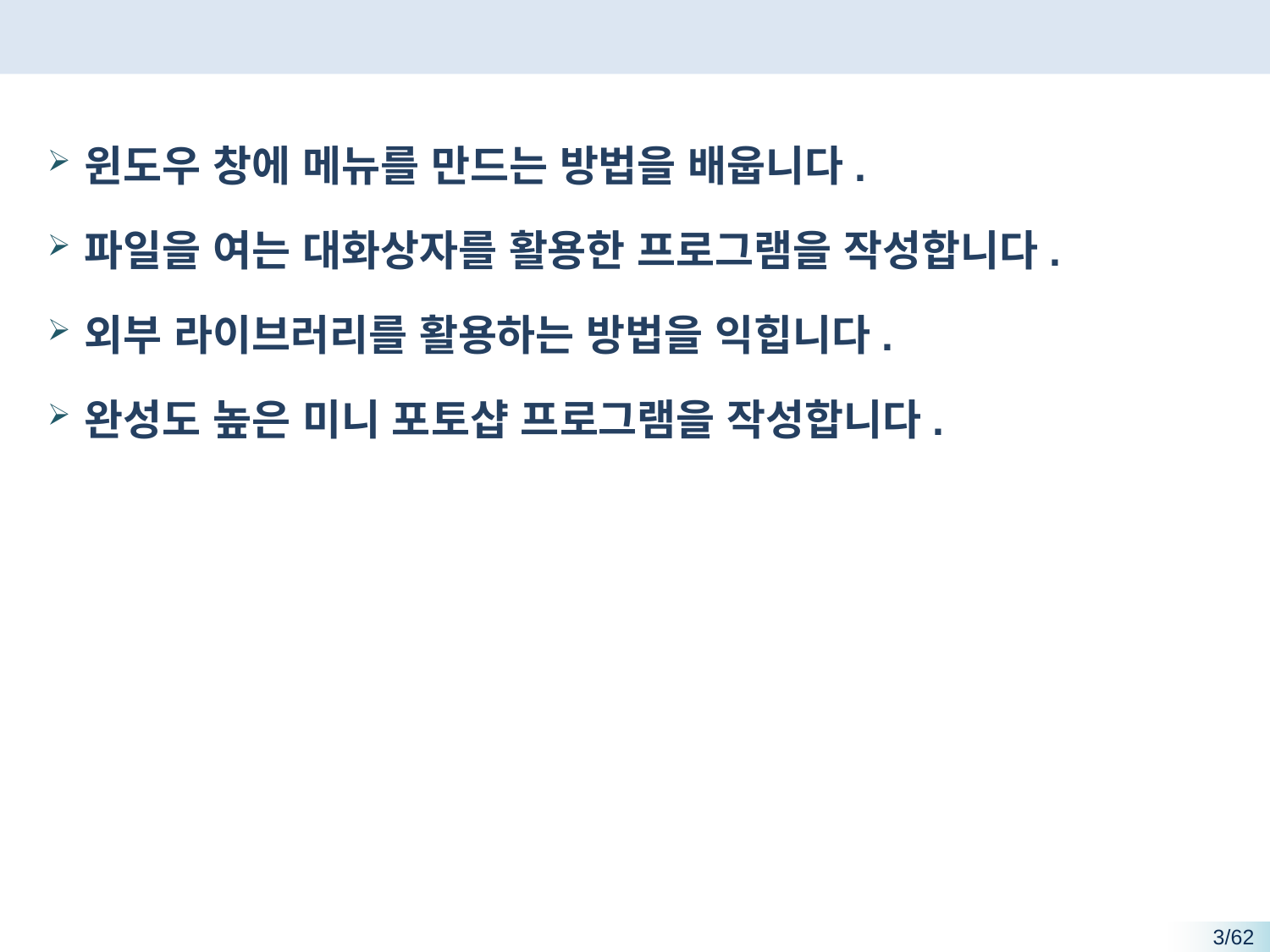

#
윈도우 창에 메뉴를 만드는 방법을 배웁니다.
파일을 여는 대화상자를 활용한 프로그램을 작성합니다.
외부 라이브러리를 활용하는 방법을 익힙니다.
완성도 높은 미니 포토샵 프로그램을 작성합니다.